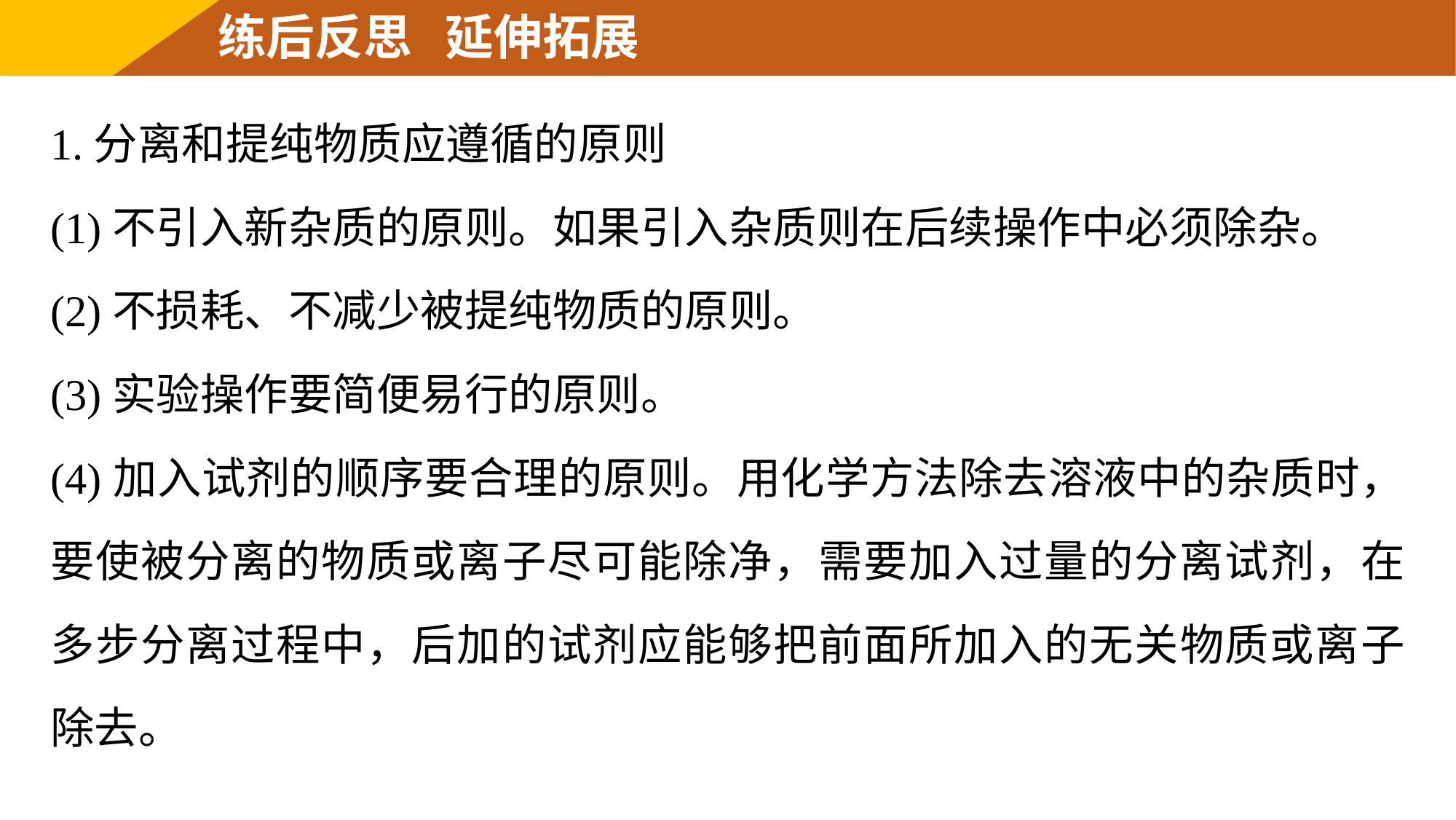

练后反思   延伸拓展
1.分离和提纯物质应遵循的原则
(1)不引入新杂质的原则。如果引入杂质则在后续操作中必须除杂。
(2)不损耗、不减少被提纯物质的原则。
(3)实验操作要简便易行的原则。
(4)加入试剂的顺序要合理的原则。用化学方法除去溶液中的杂质时，要使被分离的物质或离子尽可能除净，需要加入过量的分离试剂，在多步分离过程中，后加的试剂应能够把前面所加入的无关物质或离子除去。